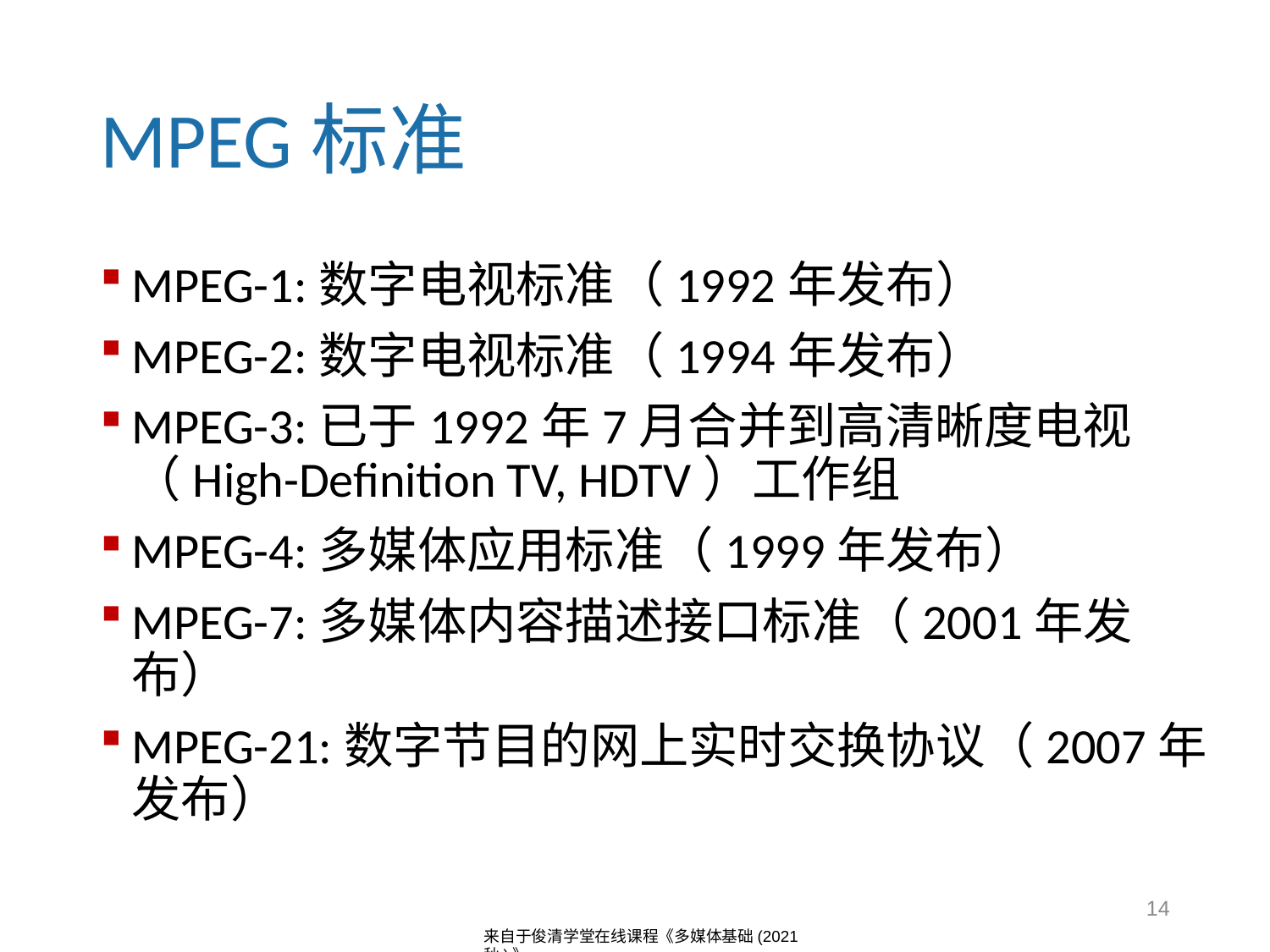

# MPEG标准
MPEG-1:数字电视标准（1992年发布）
MPEG-2:数字电视标准（1994年发布）
MPEG-3:已于1992年7月合并到高清晰度电视（High-Definition TV, HDTV）工作组
MPEG-4:多媒体应用标准（1999年发布）
MPEG-7:多媒体内容描述接口标准（2001年发布）
MPEG-21:数字节目的网上实时交换协议（2007年发布）

14
来自于俊清学堂在线课程《多媒体基础(2021秋)》